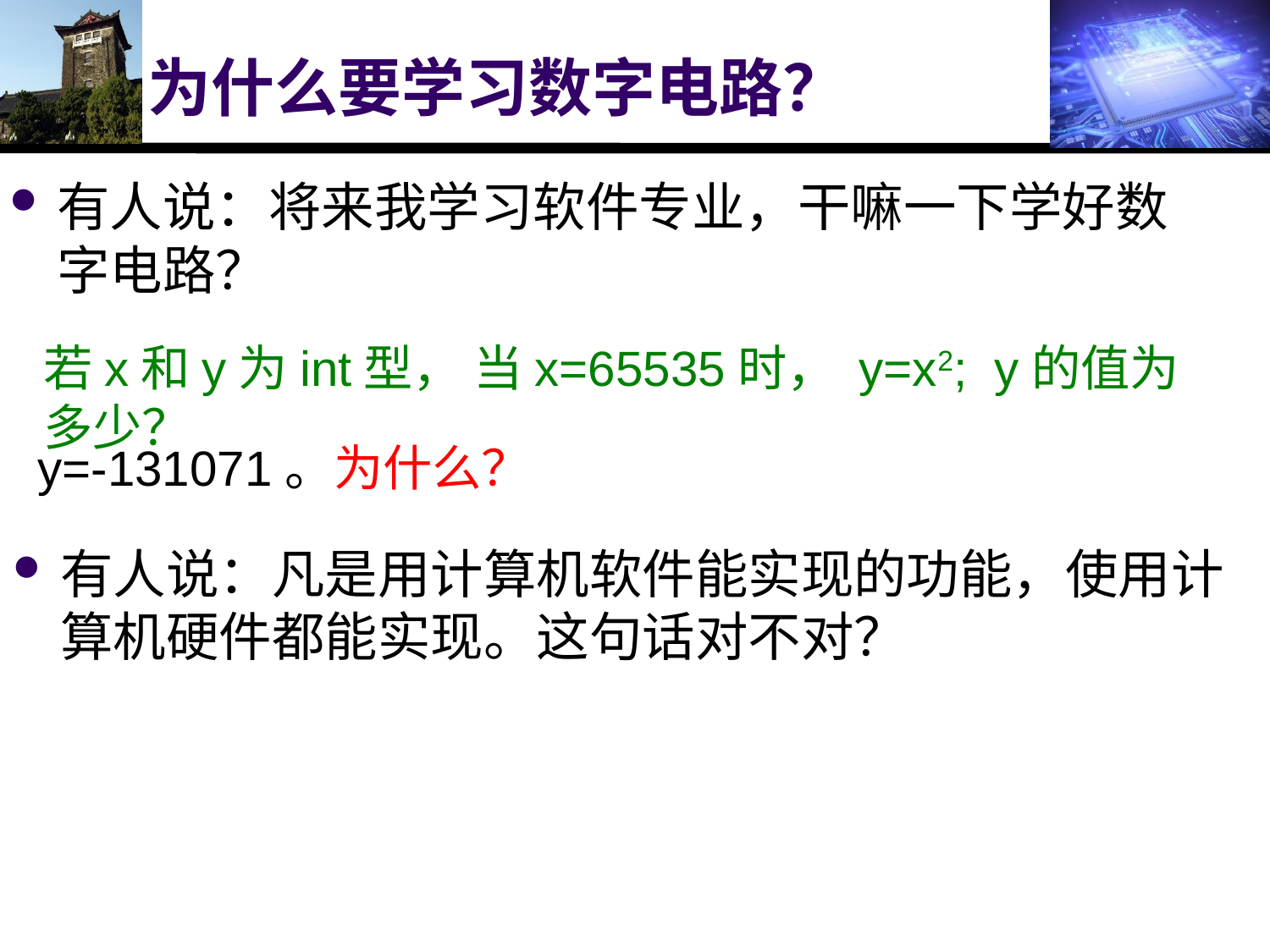

# 为什么要学习数字电路？
有人说：将来我学习软件专业，干嘛一下学好数字电路？
若x和y为int型， 当x=65535时， y=x2;  y的值为多少？
y=-131071。为什么？
有人说：凡是用计算机软件能实现的功能，使用计算机硬件都能实现。这句话对不对？